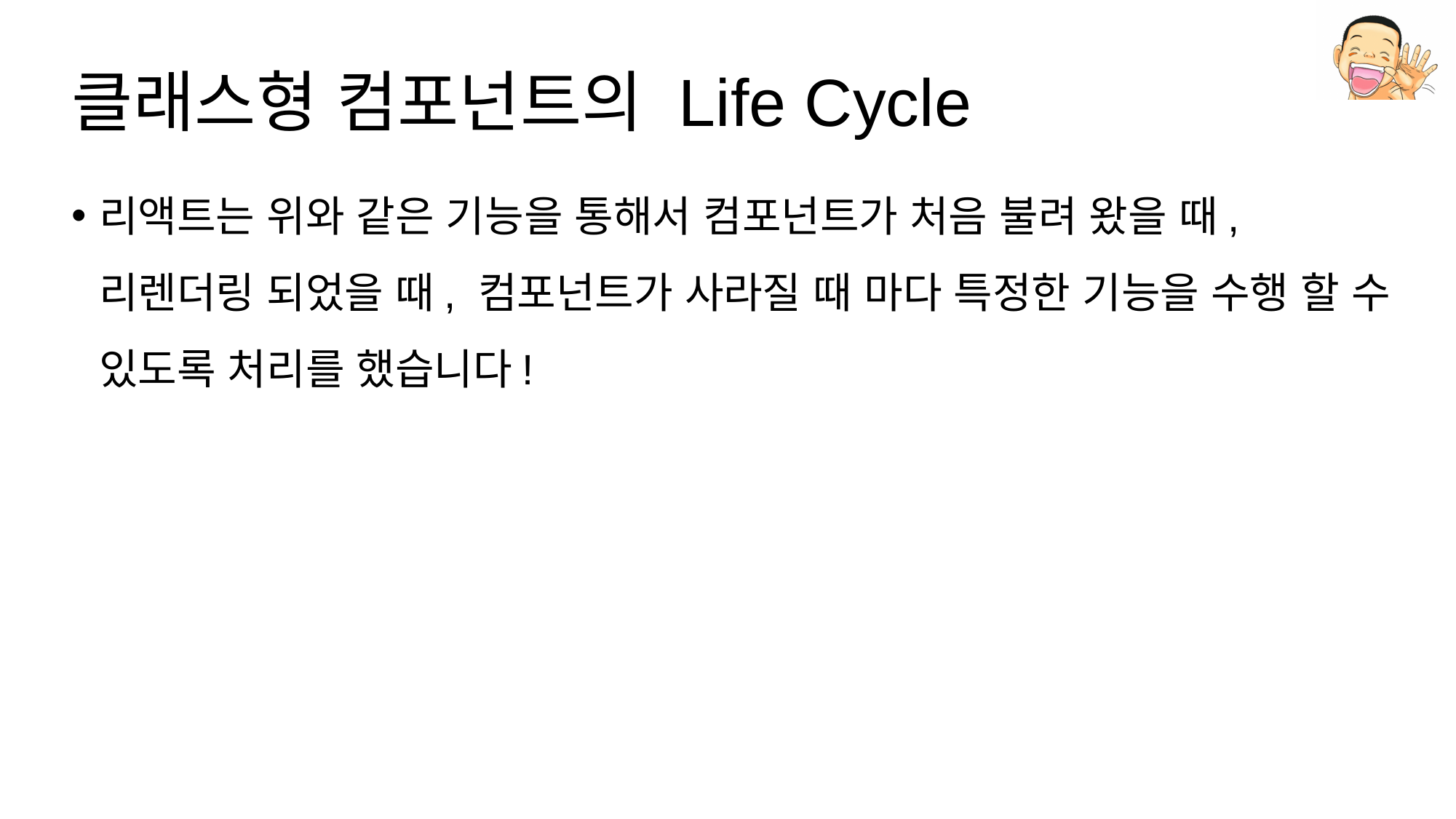

# 클래스형 컴포넌트의 Life Cycle
리액트는 위와 같은 기능을 통해서 컴포넌트가 처음 불려 왔을 때, 리렌더링 되었을 때, 컴포넌트가 사라질 때 마다 특정한 기능을 수행 할 수 있도록 처리를 했습니다!